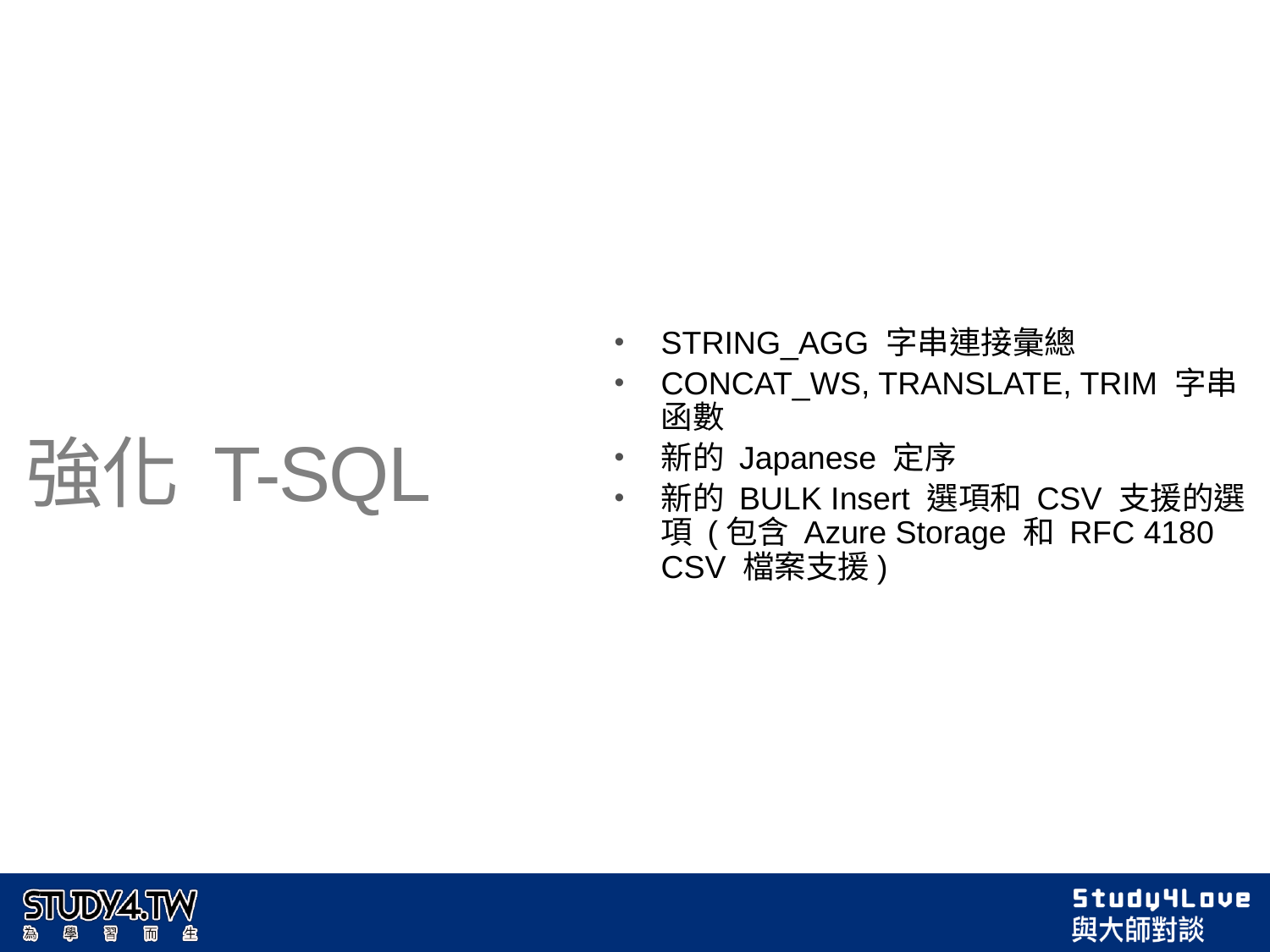

強化 T-SQL
STRING_AGG 字串連接彙總
CONCAT_WS, TRANSLATE, TRIM 字串函數
新的 Japanese 定序
新的 BULK Insert 選項和 CSV 支援的選項 (包含 Azure Storage 和 RFC 4180 CSV 檔案支援)